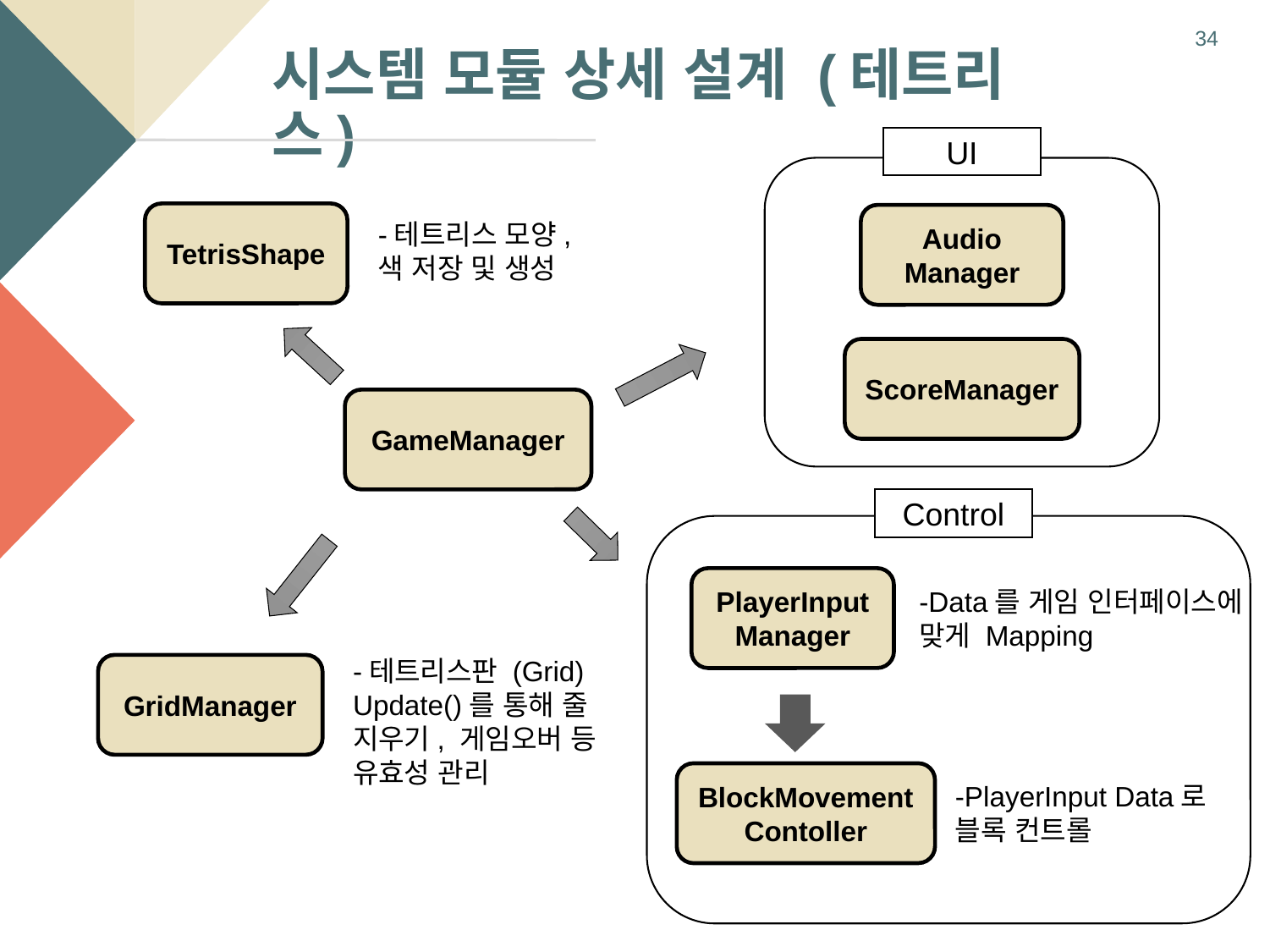

34
시스템 모듈 상세 설계 (테트리스)
UI

TetrisShape
Audio
Manager
-테트리스 모양, 색 저장 및 생성

ScoreManager
GameManager
Control

PlayerInputManager
-Data를 게임 인터페이스에 맞게 Mapping
-테트리스판 (Grid)
Update()를 통해 줄 지우기, 게임오버 등 유효성 관리
GridManager

BlockMovementContoller
-PlayerInput Data로 블록 컨트롤